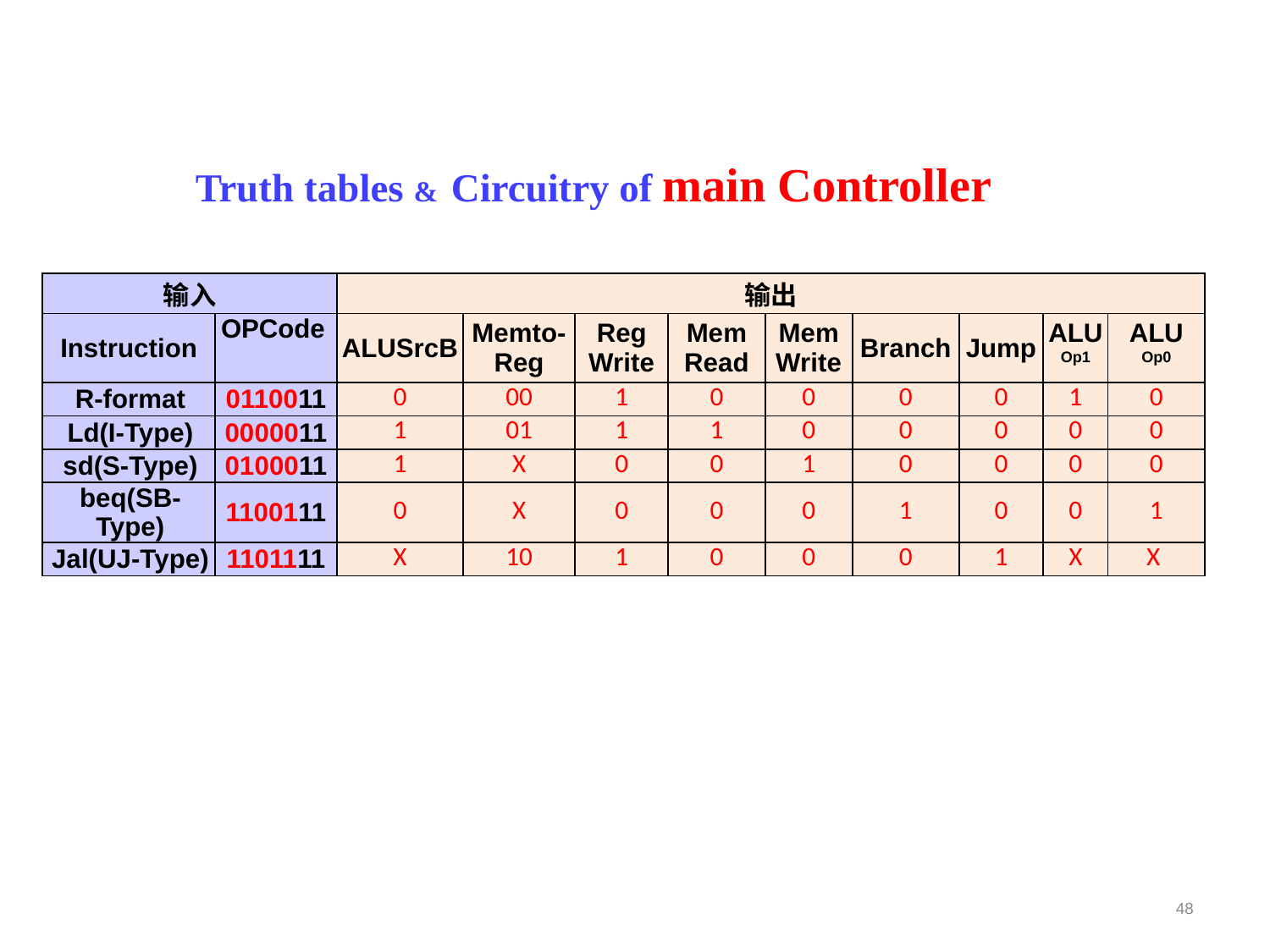

# Truth tables & Circuitry of main Controller
| 输入 |  | 输出 |  |  |  |  |  |  |  |  |
| --- | --- | --- | --- | --- | --- | --- | --- | --- | --- | --- |
| Instruction | OPCode | ALUSrcB | Memto-Reg | Reg Write | Mem Read | Mem Write | Branch | Jump | ALUOp1 | ALU Op0 |
| R-format | 0110011 | 0 | 00 | 1 | 0 | 0 | 0 | 0 | 1 | 0 |
| Ld(I-Type) | 0000011 | 1 | 01 | 1 | 1 | 0 | 0 | 0 | 0 | 0 |
| sd(S-Type) | 0100011 | 1 | X | 0 | 0 | 1 | 0 | 0 | 0 | 0 |
| beq(SB-Type) | 1100111 | 0 | X | 0 | 0 | 0 | 1 | 0 | 0 | 1 |
| Jal(UJ-Type) | 1101111 | X | 10 | 1 | 0 | 0 | 0 | 1 | X | X |
48